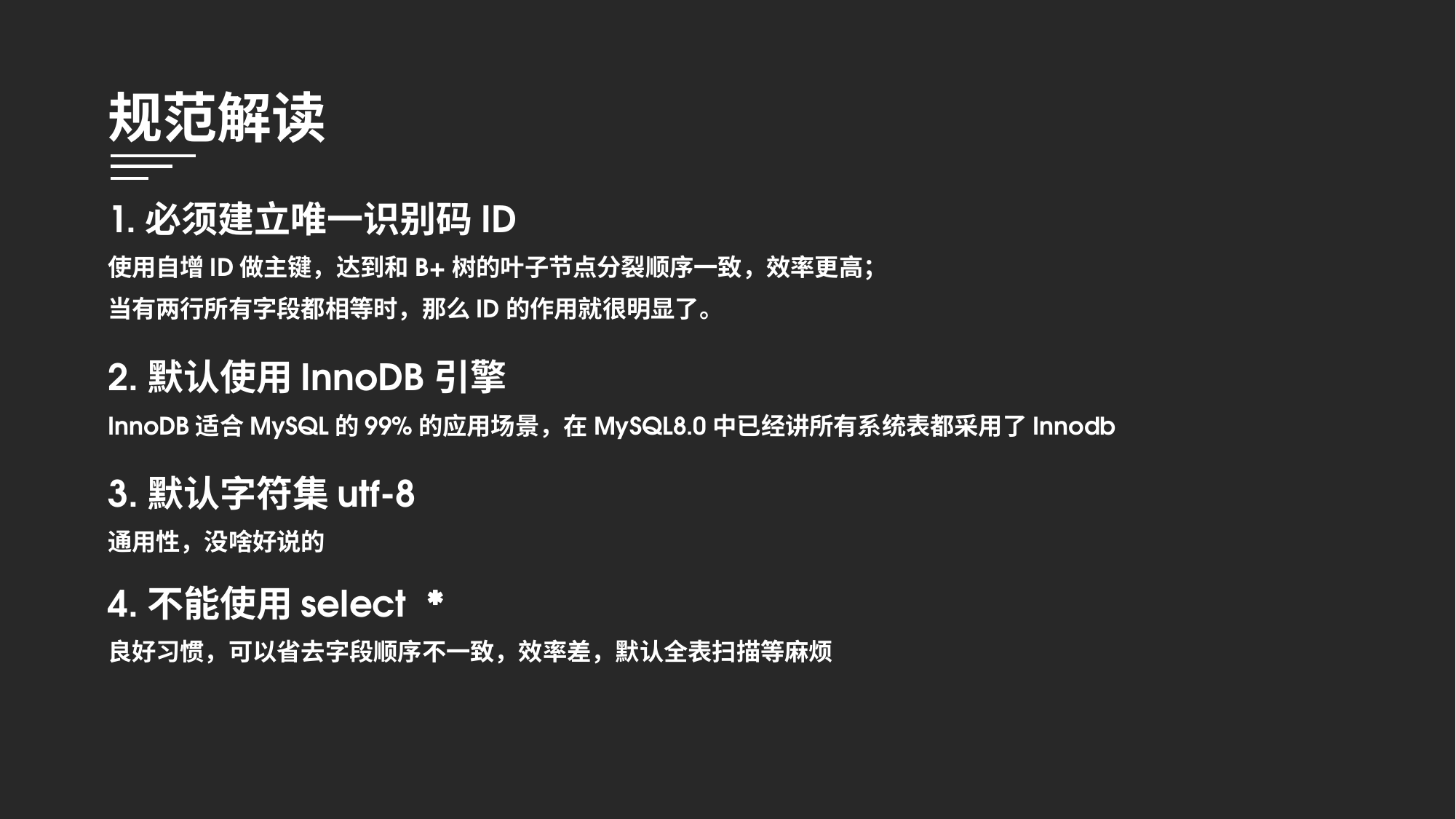

规范解读
1.必须建立唯一识别码ID
使用自增ID做主键，达到和B+树的叶子节点分裂顺序一致，效率更高；
当有两行所有字段都相等时，那么ID的作用就很明显了。
2.默认使用InnoDB引擎
InnoDB适合MySQL的99%的应用场景，在MySQL8.0中已经讲所有系统表都采用了Innodb
3.默认字符集utf-8
通用性，没啥好说的
4.不能使用select  *
良好习惯，可以省去字段顺序不一致，效率差，默认全表扫描等麻烦